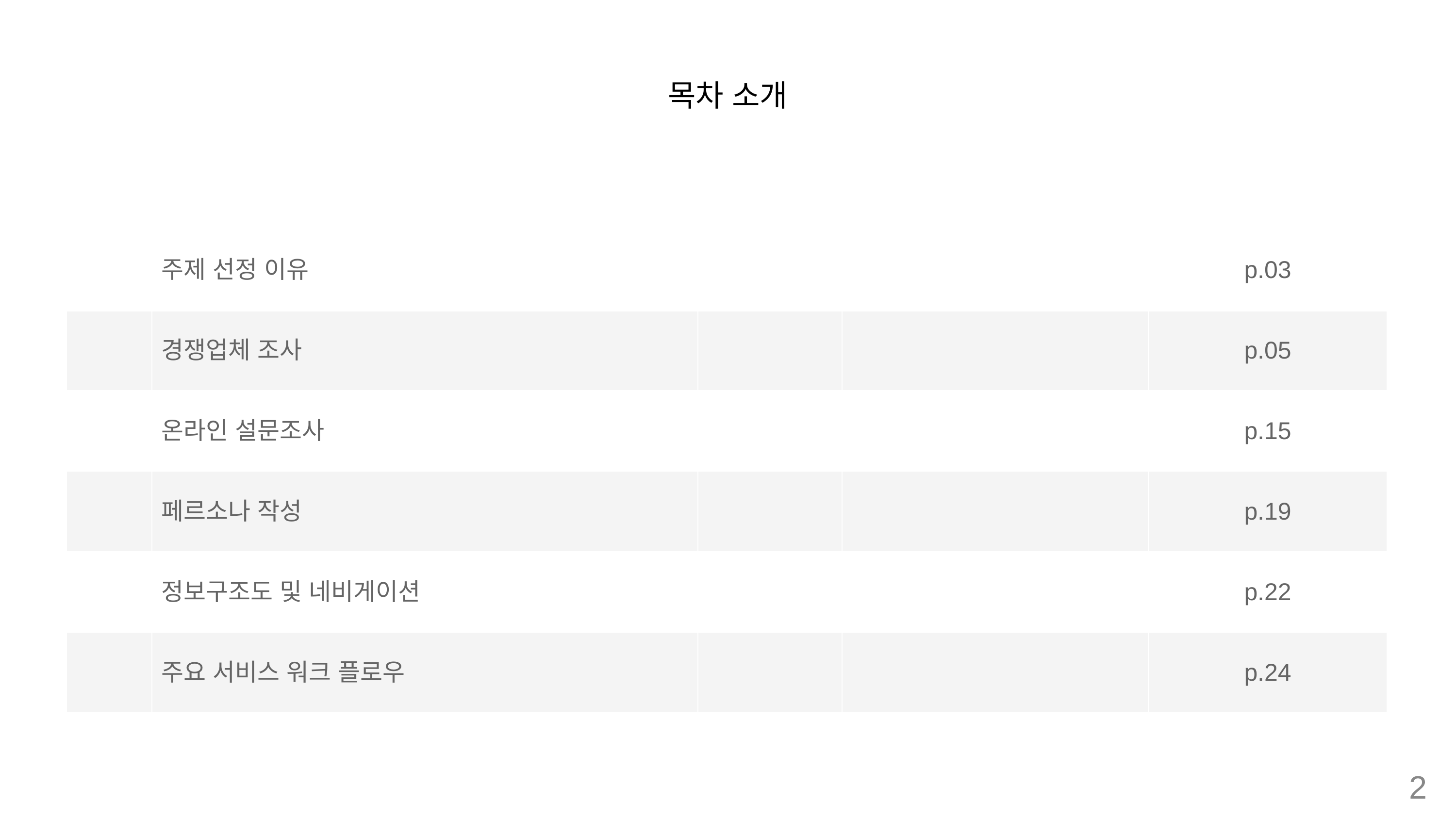

목차 소개
|  | 주제 선정 이유 |  |  | p.03 |
| --- | --- | --- | --- | --- |
|  | 경쟁업체 조사 |  |  | p.05 |
|  | 온라인 설문조사 |  |  | p.15 |
|  | 페르소나 작성 |  |  | p.19 |
|  | 정보구조도 및 네비게이션 |  |  | p.22 |
|  | 주요 서비스 워크 플로우 |  |  | p.24 |
2